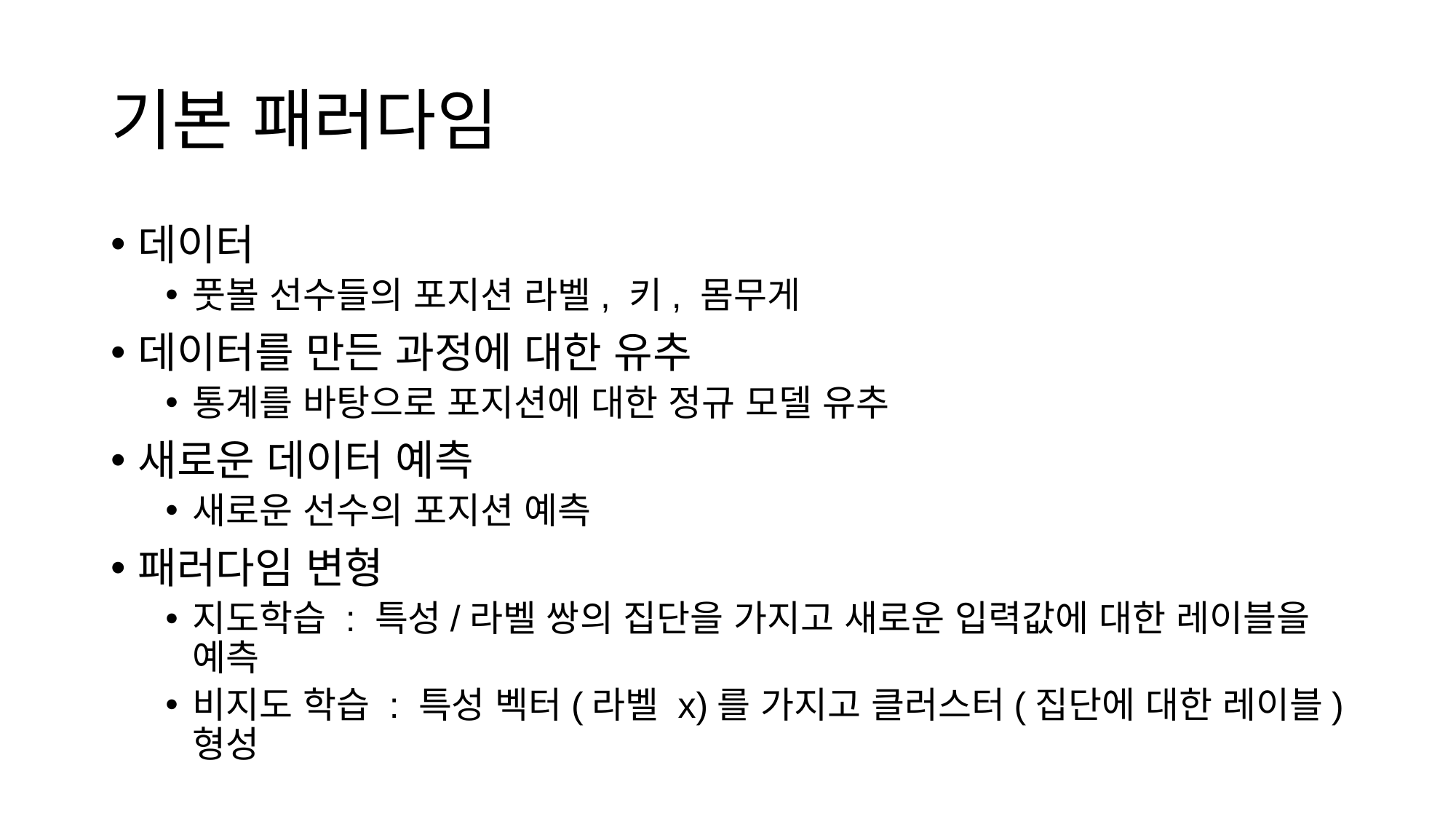

# 기본 패러다임
데이터
풋볼 선수들의 포지션 라벨, 키, 몸무게
데이터를 만든 과정에 대한 유추
통계를 바탕으로 포지션에 대한 정규 모델 유추
새로운 데이터 예측
새로운 선수의 포지션 예측
패러다임 변형
지도학습 : 특성/라벨 쌍의 집단을 가지고 새로운 입력값에 대한 레이블을 예측
비지도 학습 : 특성 벡터(라벨 x)를 가지고 클러스터(집단에 대한 레이블) 형성